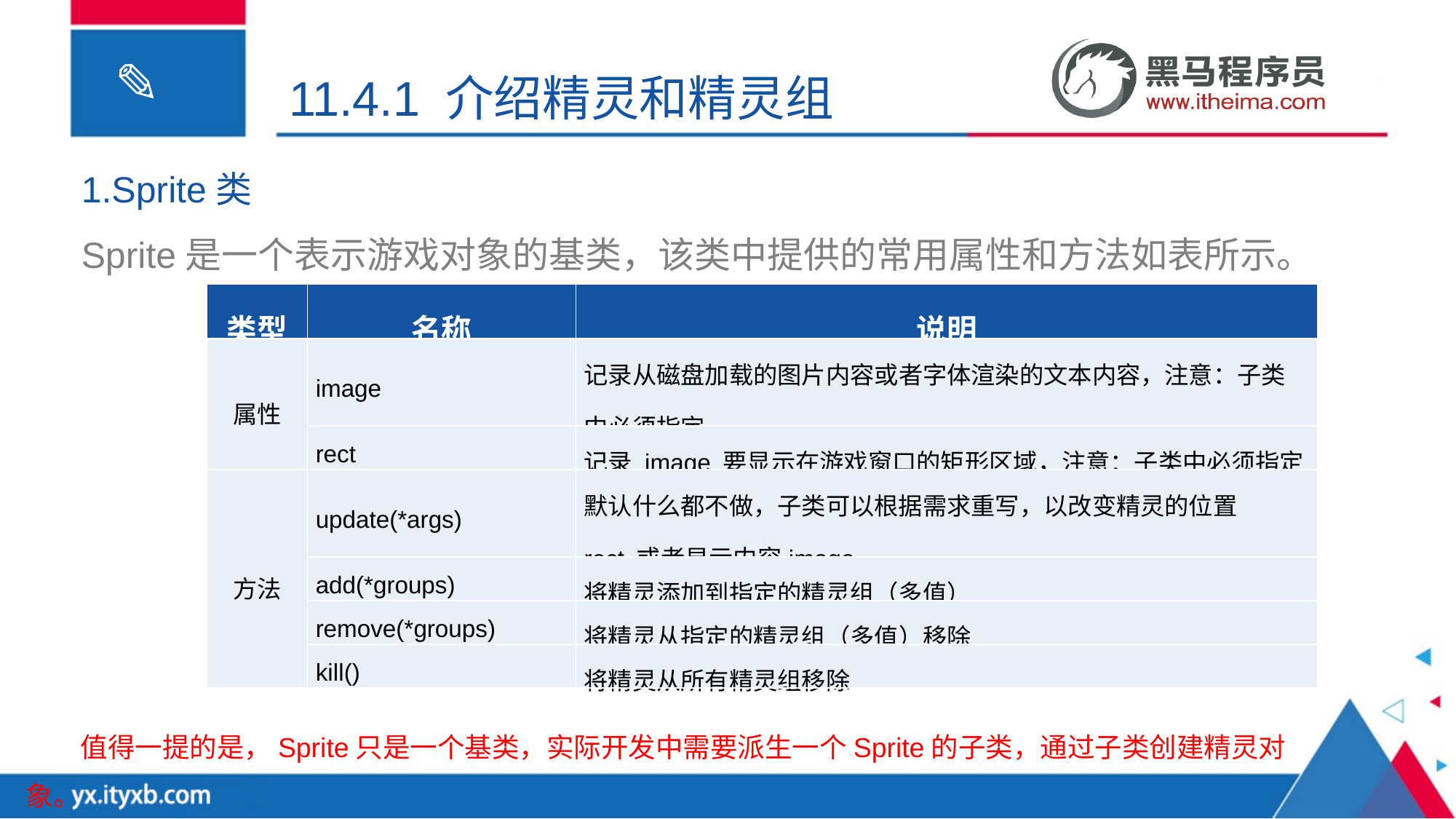

11.4.1 介绍精灵和精灵组
1.Sprite类
Sprite是一个表示游戏对象的基类，该类中提供的常用属性和方法如表所示。
| 类型 | 名称 | 说明 |
| --- | --- | --- |
| 属性 | image | 记录从磁盘加载的图片内容或者字体渲染的文本内容，注意：子类中必须指定 |
|  | rect | 记录 image 要显示在游戏窗口的矩形区域，注意：子类中必须指定 |
| 方法 | update(\*args) | 默认什么都不做，子类可以根据需求重写，以改变精灵的位置rect 或者显示内容image |
|  | add(\*groups) | 将精灵添加到指定的精灵组（多值） |
|  | remove(\*groups) | 将精灵从指定的精灵组（多值）移除 |
|  | kill() | 将精灵从所有精灵组移除 |
值得一提的是，Sprite只是一个基类，实际开发中需要派生一个Sprite的子类，通过子类创建精灵对象。